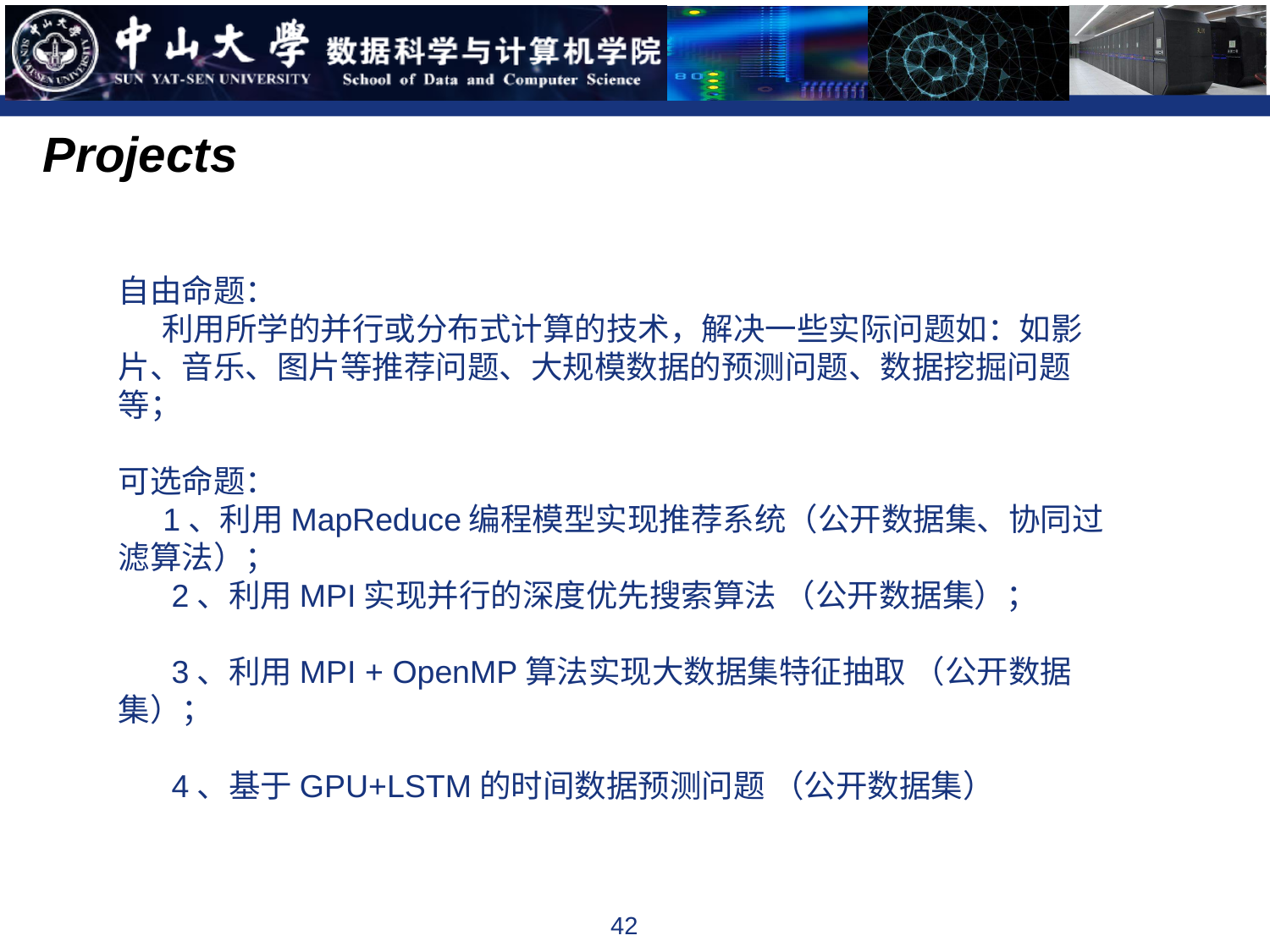

Projects
自由命题：
     利用所学的并行或分布式计算的技术，解决一些实际问题如：如影片、音乐、图片等推荐问题、大规模数据的预测问题、数据挖掘问题等；

可选命题：
     1、利用MapReduce编程模型实现推荐系统（公开数据集、协同过滤算法）；
      2、利用MPI实现并行的深度优先搜索算法 （公开数据集）；

      3、利用MPI + OpenMP算法实现大数据集特征抽取 （公开数据集）；

      4、基于GPU+LSTM的时间数据预测问题 （公开数据集）
42